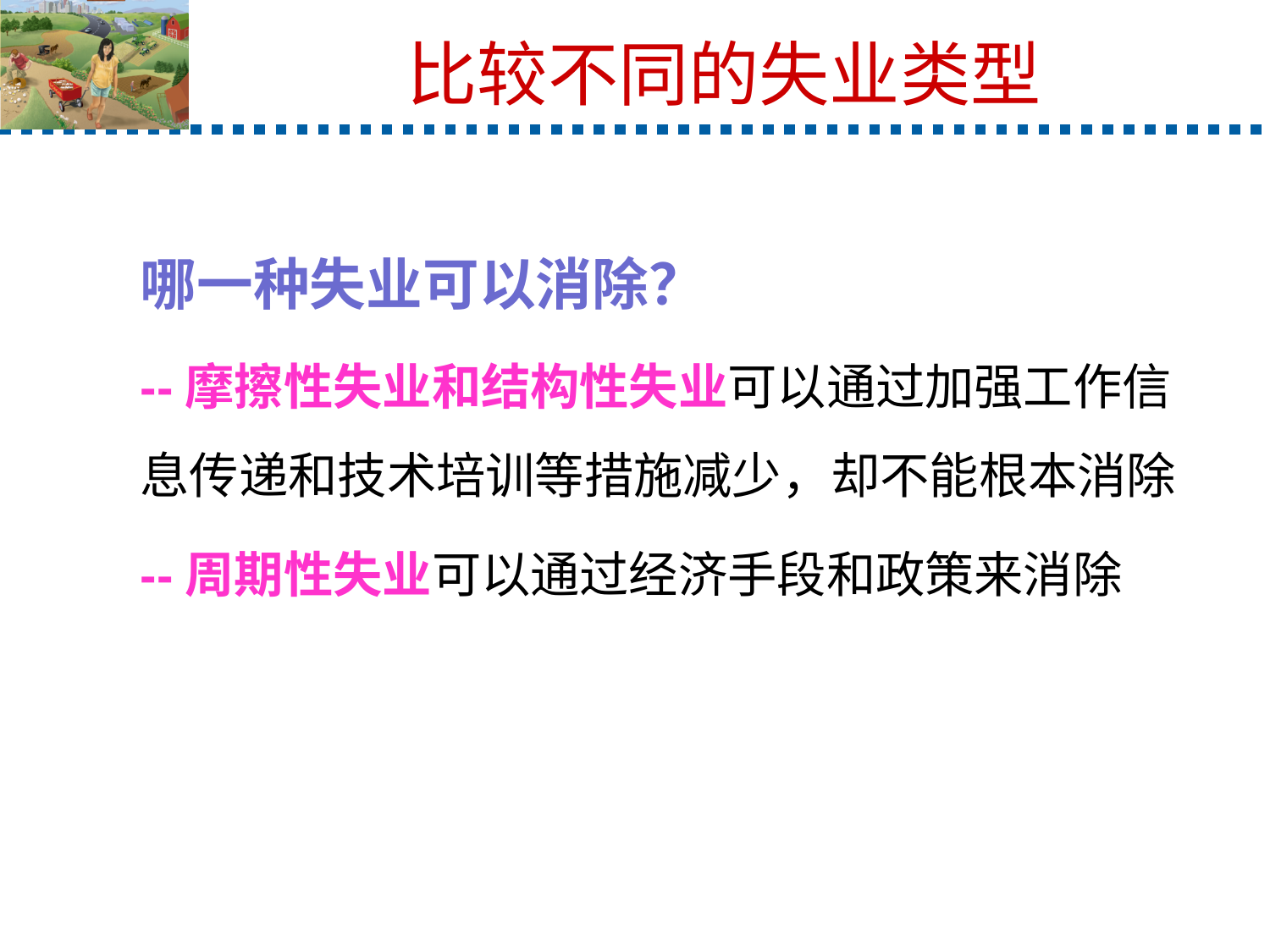

# 比较不同的失业类型
哪一种失业可以消除？
--摩擦性失业和结构性失业可以通过加强工作信息传递和技术培训等措施减少，却不能根本消除
--周期性失业可以通过经济手段和政策来消除